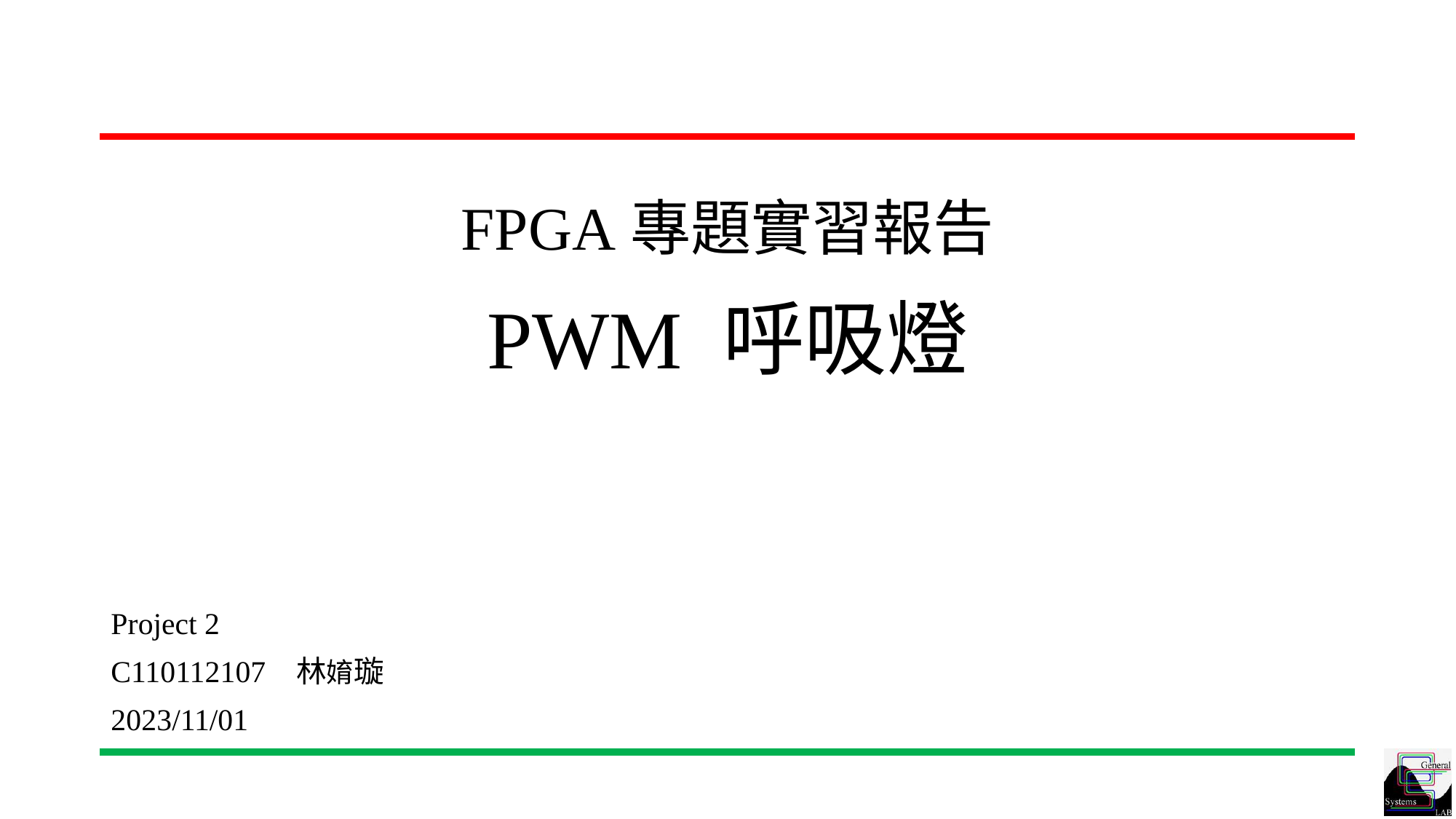

# FPGA專題實習報告 PWM 呼吸燈
Project 2
C110112107   林㛩璇
2023/11/01